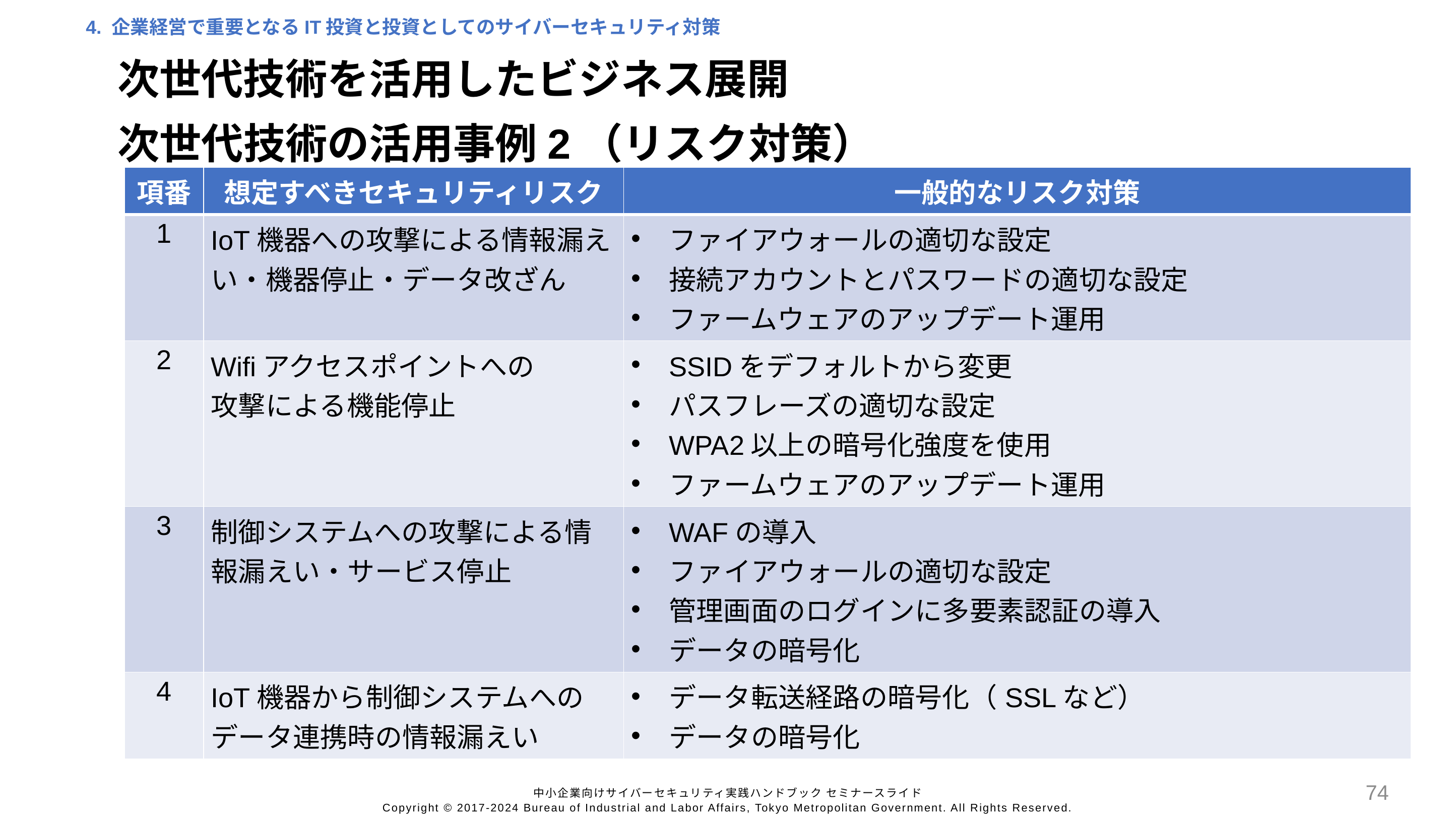

4. 企業経営で重要となるIT投資と投資としてのサイバーセキュリティ対策
次世代技術を活用したビジネス展開
次世代技術の活用事例2（リスク対策）
| 項番 | 想定すべきセキュリティリスク | 一般的なリスク対策 |
| --- | --- | --- |
| 1 | IoT機器への攻撃による情報漏えい・機器停止・データ改ざん | ファイアウォールの適切な設定 接続アカウントとパスワードの適切な設定 ファームウェアのアップデート運用 |
| 2 | Wifiアクセスポイントへの 攻撃による機能停止 | SSIDをデフォルトから変更 パスフレーズの適切な設定 WPA2以上の暗号化強度を使用 ファームウェアのアップデート運用 |
| 3 | 制御システムへの攻撃による情報漏えい・サービス停止 | WAFの導入 ファイアウォールの適切な設定 管理画面のログインに多要素認証の導入 データの暗号化 |
| 4 | IoT機器から制御システムへのデータ連携時の情報漏えい | データ転送経路の暗号化（SSLなど） データの暗号化 |
74